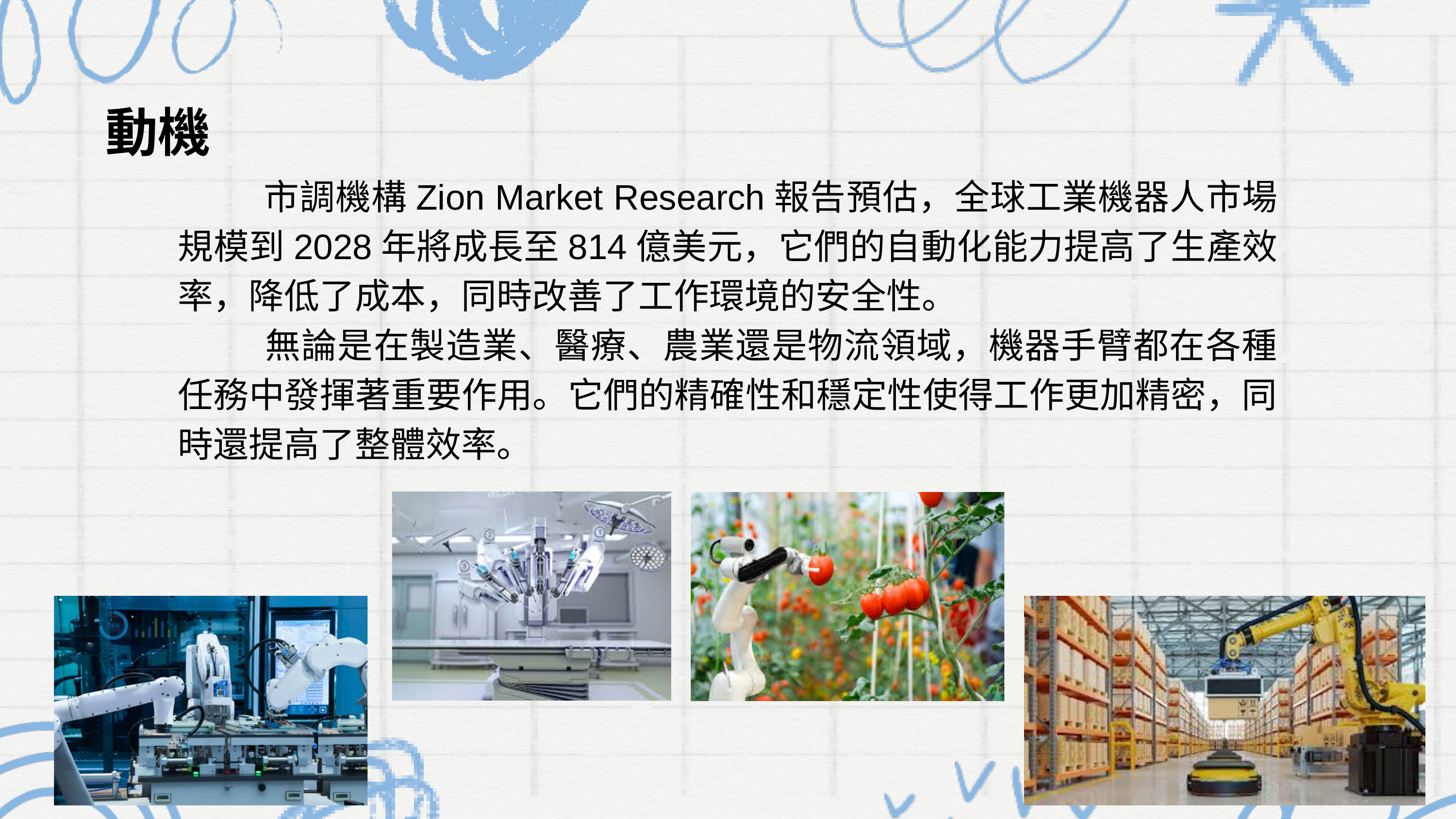

動機
         市調機構Zion Market Research報告預估，全球工業機器人市場規模到2028年將成長至814億美元，它們的自動化能力提高了生產效率，降低了成本，同時改善了工作環境的安全性。
         無論是在製造業、醫療、農業還是物流領域，機器手臂都在各種任務中發揮著重要作用。它們的精確性和穩定性使得工作更加精密，同時還提高了整體效率。